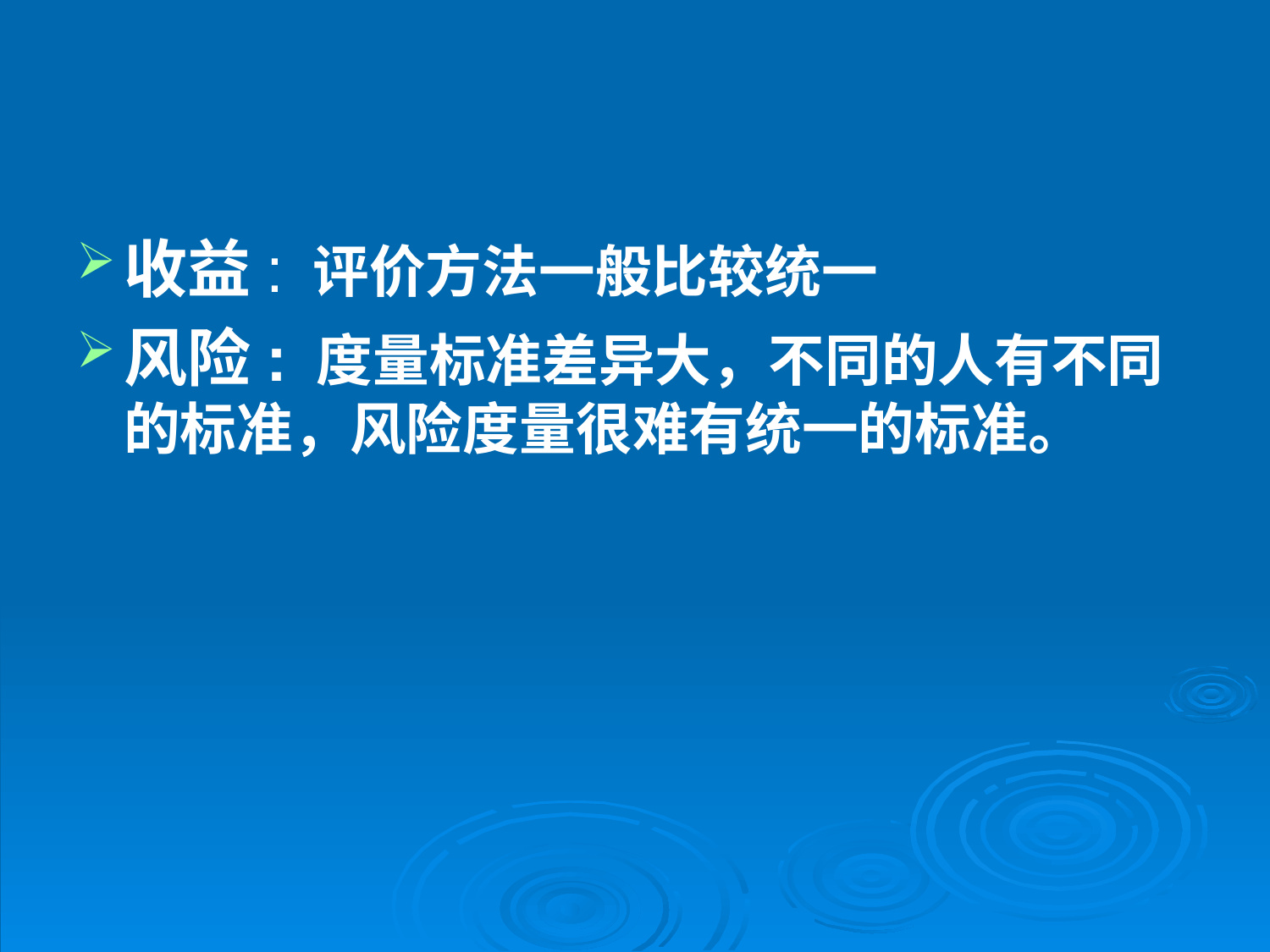

#
收益: 评价方法一般比较统一
风险: 度量标准差异大，不同的人有不同的标准，风险度量很难有统一的标准。